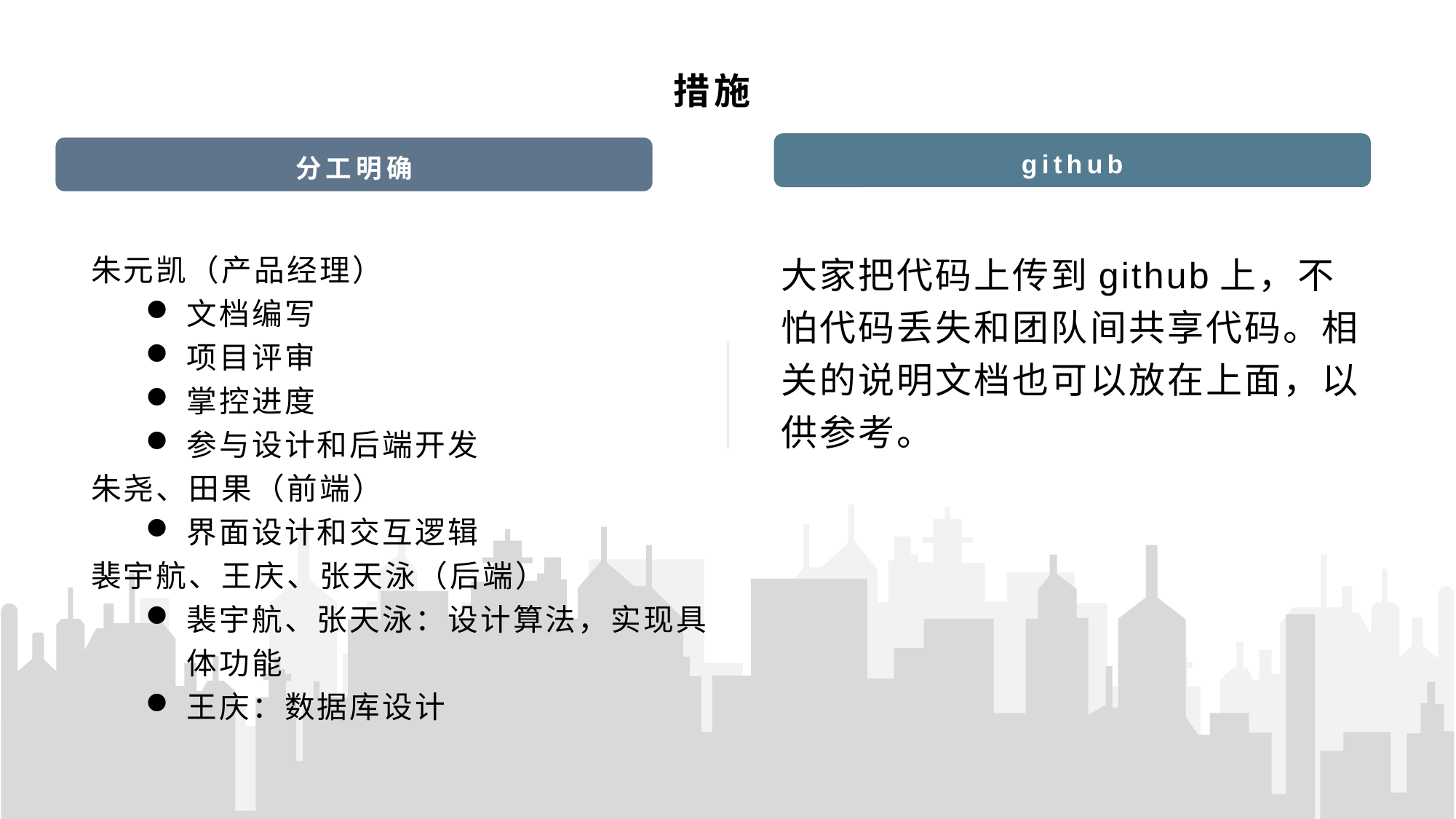

措施
github
分工明确
大家把代码上传到github上，不怕代码丢失和团队间共享代码。相关的说明文档也可以放在上面，以供参考。
朱元凯（产品经理）
文档编写
项目评审
掌控进度
参与设计和后端开发
朱尧、田果（前端）
界面设计和交互逻辑
裴宇航、王庆、张天泳（后端）
裴宇航、张天泳：设计算法，实现具体功能
王庆：数据库设计